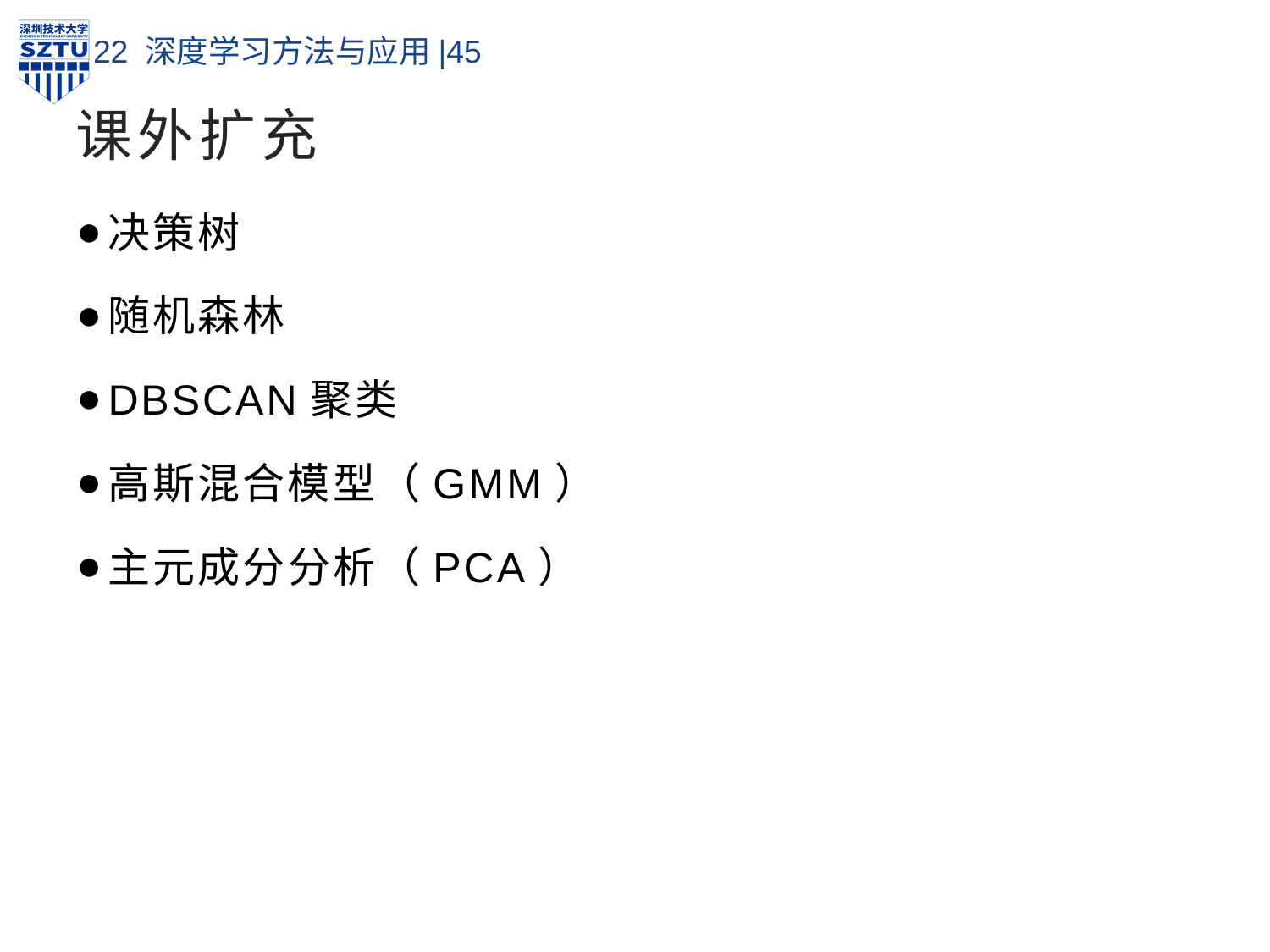

# 课外扩充
决策树
随机森林
DBSCAN聚类
高斯混合模型（GMM）
主元成分分析（PCA）

45